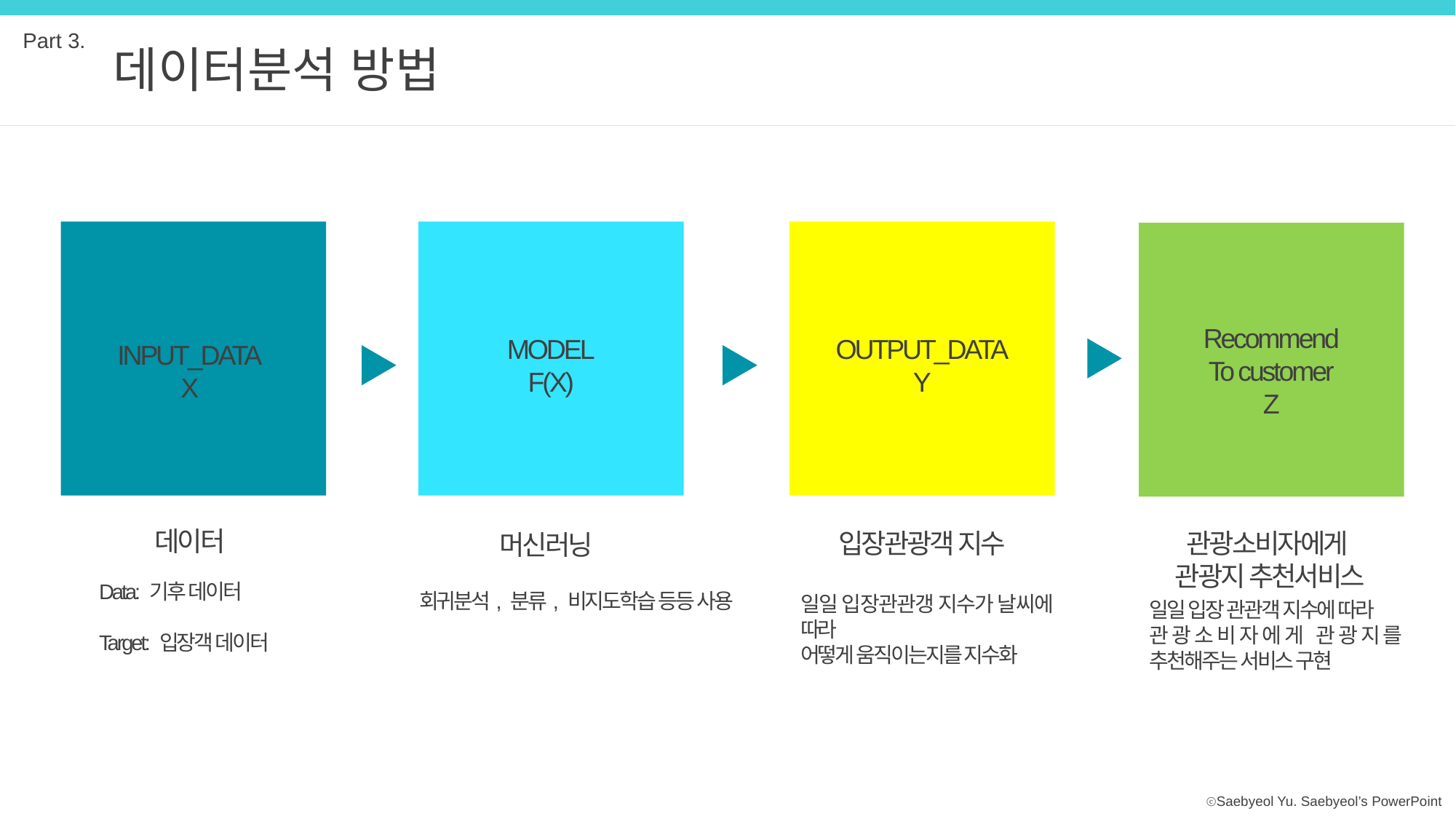

Part 3.
데이터분석 방법

Recommend
To customer
Z
OUTPUT_DATA
Y
MODEL
F(X)
INPUT_DATA
X

데이터
입장관광객 지수
관광소비자에게
관광지 추천서비스
머신러닝
Data: 기후 데이터

Target: 입장객 데이터
회귀분석, 분류, 비지도학습 등등 사용
일일 입장관관갱 지수가 날씨에 따라
어떻게 움직이는지를 지수화
일일 입장 관관객 지수에 따라
관광소비자에게 관광지를 추천해주는 서비스 구현